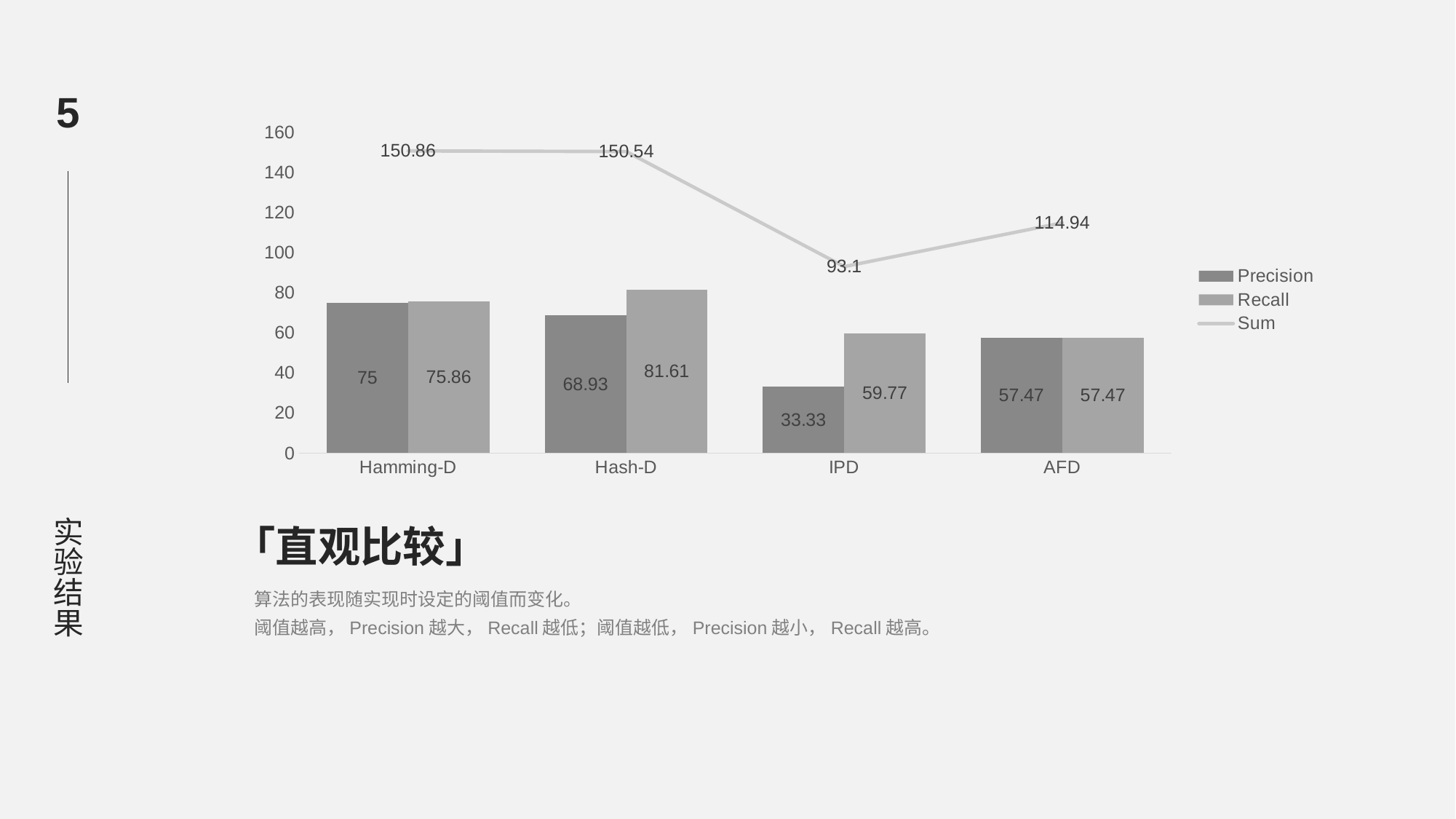

5

### Chart

| Category | Precision | Recall | Sum |
|---|---|---|---|
| Hamming-D | 75.0 | 75.86 | 150.86 |
| Hash-D | 68.93 | 81.61 | 150.54000000000002 |
| IPD | 33.33 | 59.77 | 93.1 |
| AFD | 57.47 | 57.47 | 114.94 |
实验结果
「直观比较」
算法的表现随实现时设定的阈值而变化。
阈值越高，Precision越大，Recall越低；阈值越低，Precision越小，Recall越高。